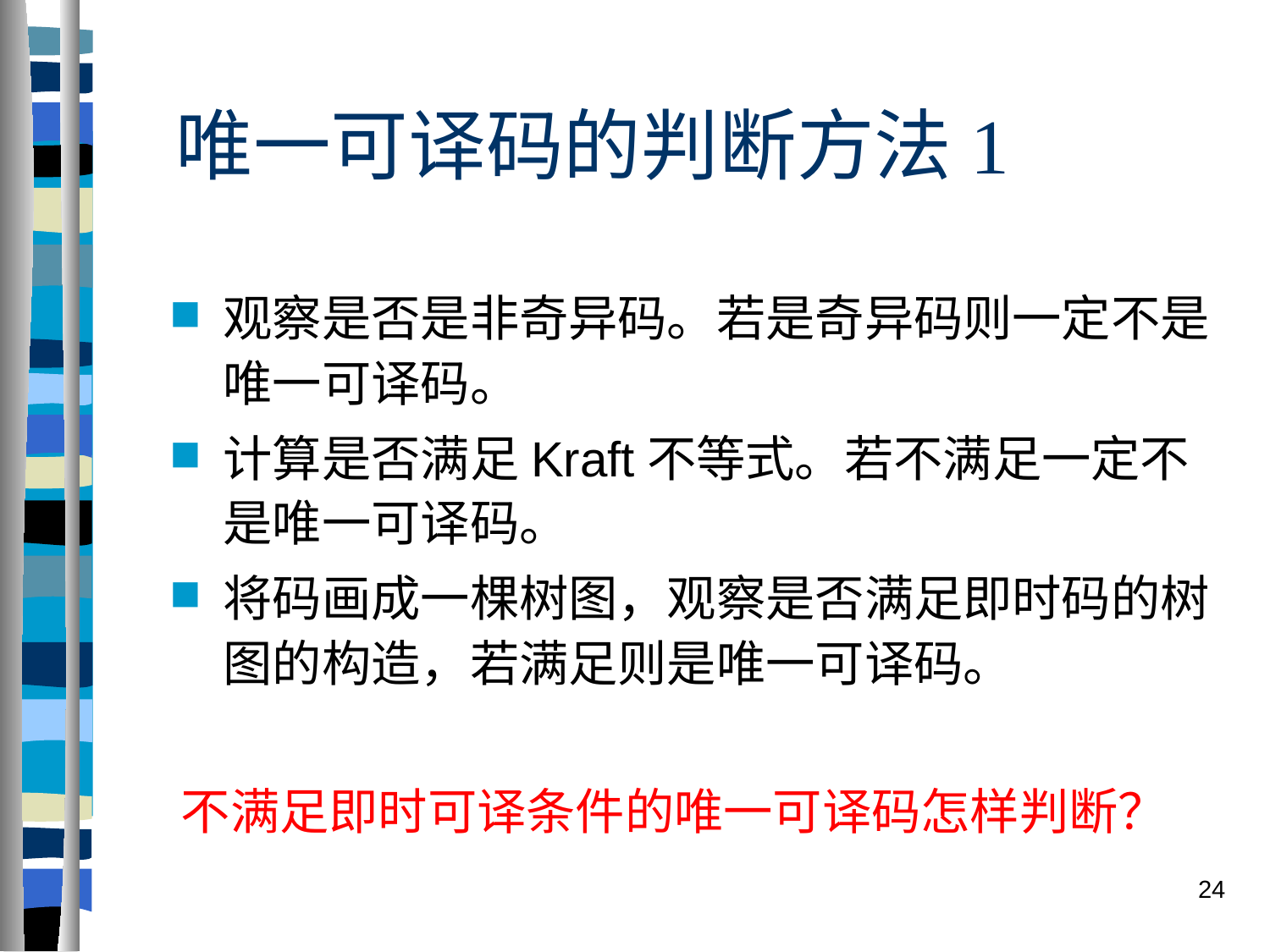

# 唯一可译码的判断方法1
观察是否是非奇异码。若是奇异码则一定不是唯一可译码。
计算是否满足Kraft不等式。若不满足一定不是唯一可译码。
将码画成一棵树图，观察是否满足即时码的树图的构造，若满足则是唯一可译码。

不满足即时可译条件的唯一可译码怎样判断？
24